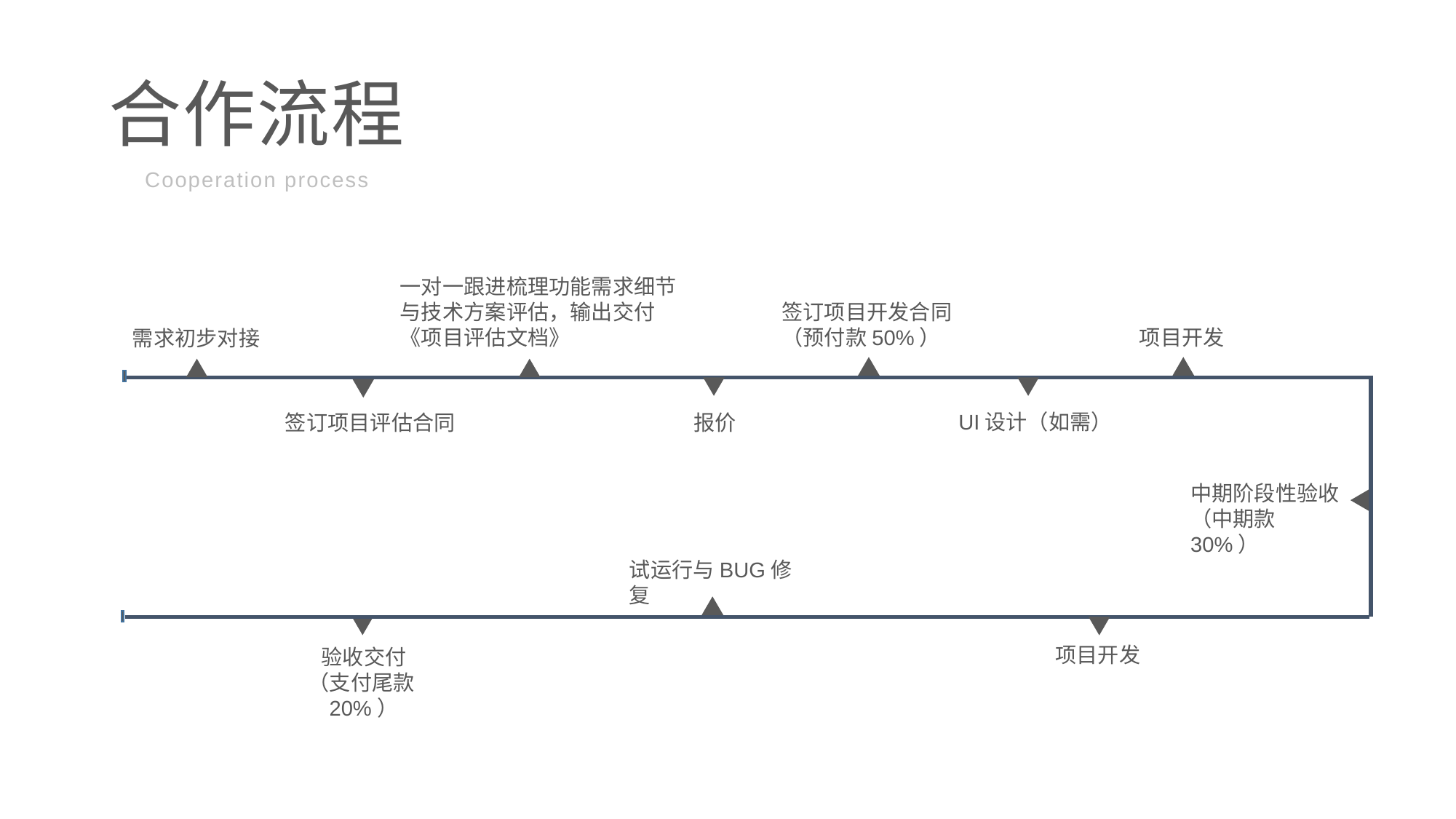

合作流程
Cooperation process
一对一跟进梳理功能需求细节与技术方案评估，输出交付《项目评估文档》

签订项目开发合同（预付款50%）

项目开发

需求初步对接

UI设计（如需）

签订项目评估合同

报价

中期阶段性验收（中期款30%）

试运行与BUG修复

项目开发

验收交付
（支付尾款20%）